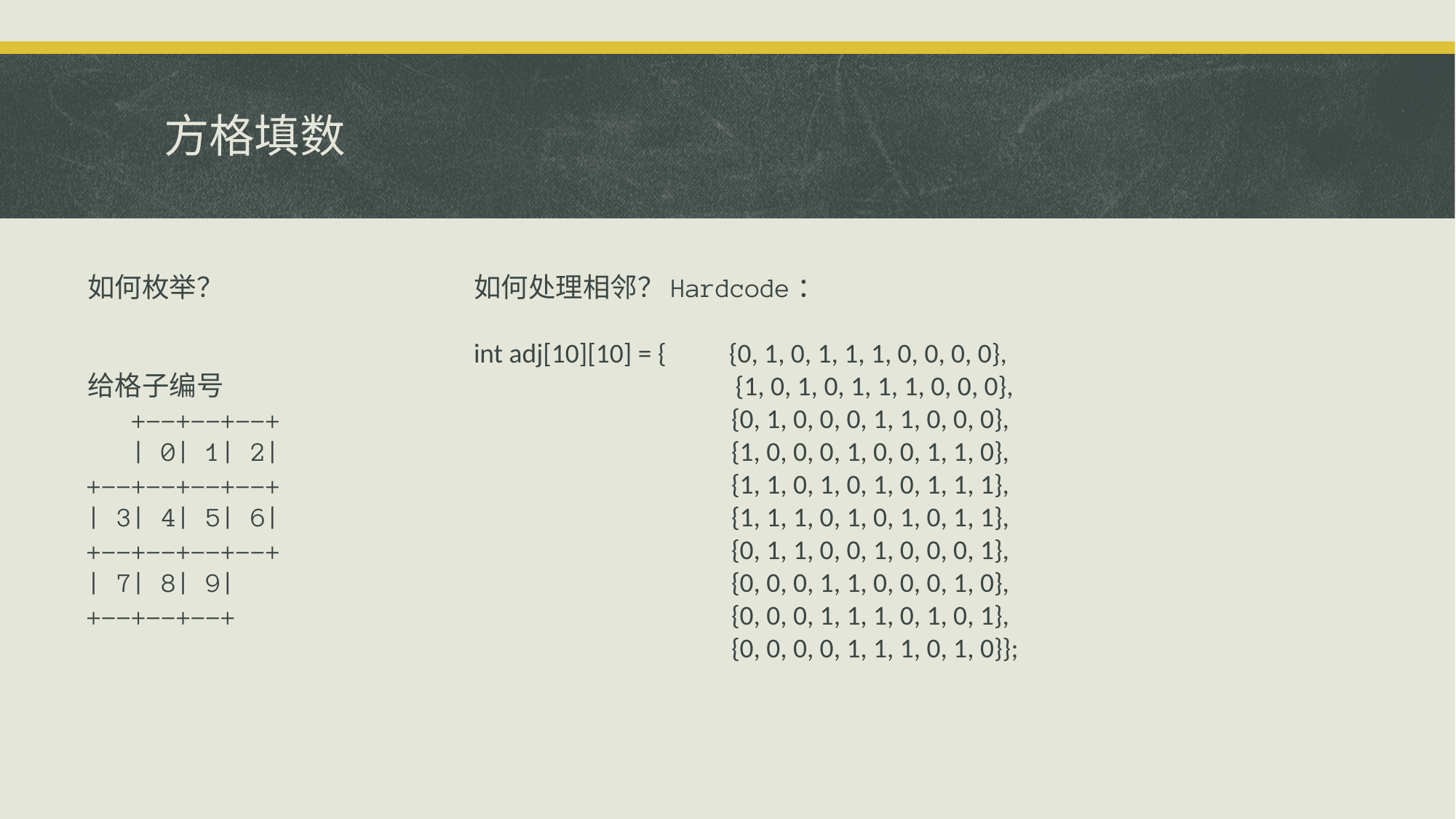

# 方格填数
如何枚举？

给格子编号
   +--+--+--+
   | 0| 1| 2|
+--+--+--+--+
| 3| 4| 5| 6|
+--+--+--+--+
| 7| 8| 9|
+--+--+--+

如何处理相邻？Hardcode：

int adj[10][10] = {	      {0, 1, 0, 1, 1, 1, 0, 0, 0, 0},
                  	       {1, 0, 1, 0, 1, 1, 1, 0, 0, 0},
                        {0, 1, 0, 0, 0, 1, 1, 0, 0, 0},
                        {1, 0, 0, 0, 1, 0, 0, 1, 1, 0},
                        {1, 1, 0, 1, 0, 1, 0, 1, 1, 1},
                        {1, 1, 1, 0, 1, 0, 1, 0, 1, 1},
                        {0, 1, 1, 0, 0, 1, 0, 0, 0, 1},
                        {0, 0, 0, 1, 1, 0, 0, 0, 1, 0},
                        {0, 0, 0, 1, 1, 1, 0, 1, 0, 1},
                        {0, 0, 0, 0, 1, 1, 1, 0, 1, 0}};